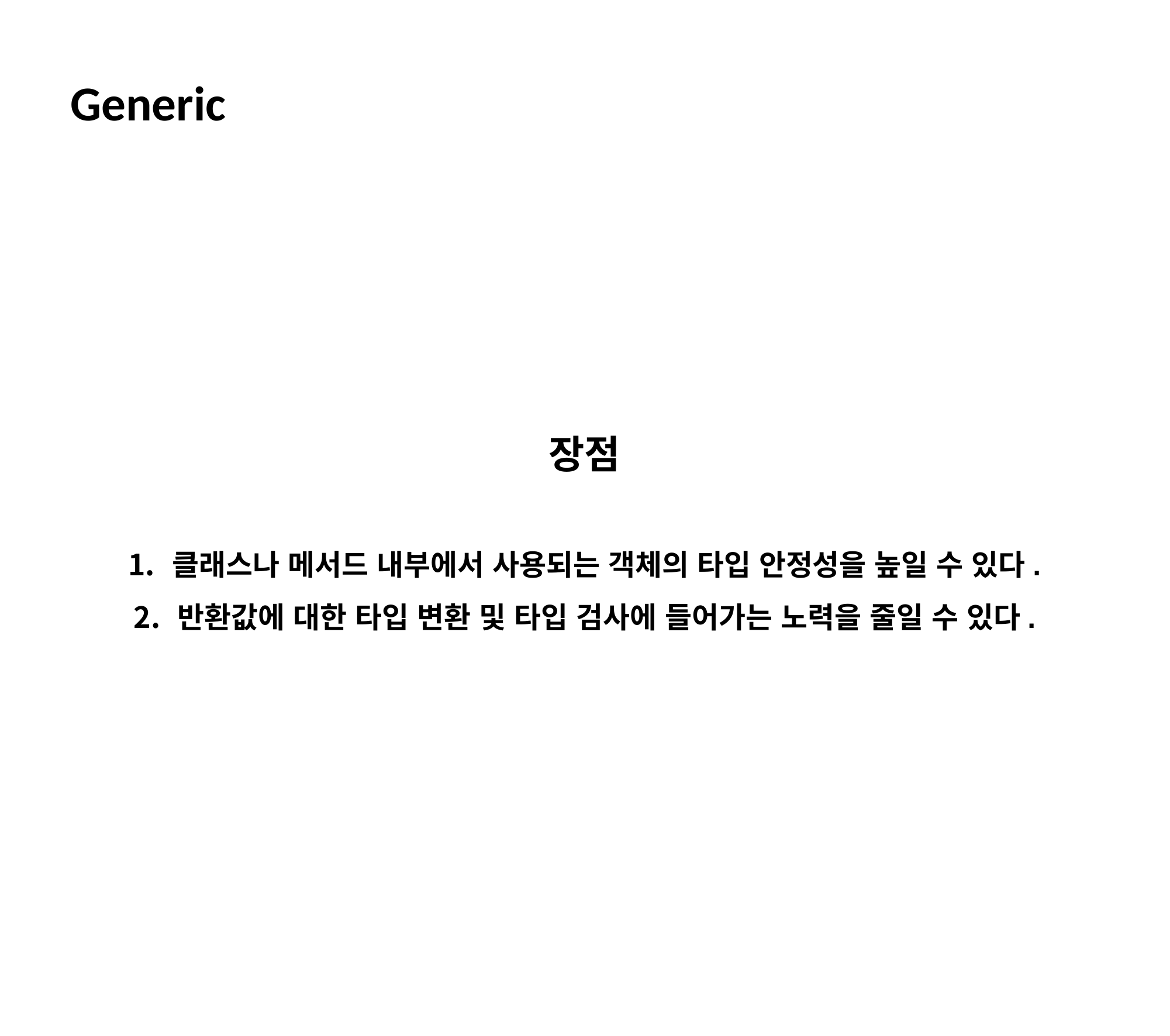

Generic
장점

클래스나 메서드 내부에서 사용되는 객체의 타입 안정성을 높일 수 있다.
반환값에 대한 타입 변환 및 타입 검사에 들어가는 노력을 줄일 수 있다.